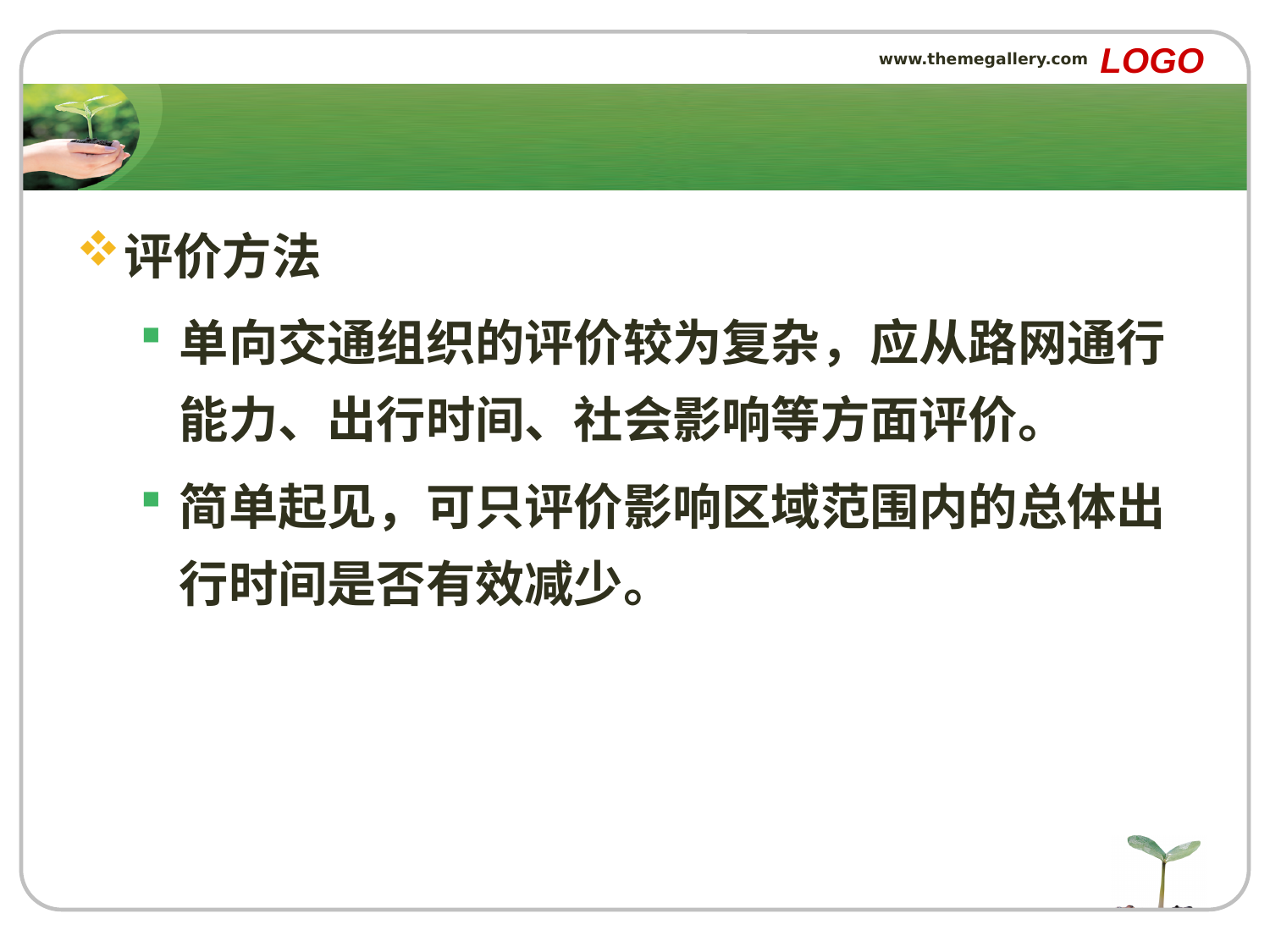

LOGO
www.themegallery.com
#
评价方法
单向交通组织的评价较为复杂，应从路网通行能力、出行时间、社会影响等方面评价。
简单起见，可只评价影响区域范围内的总体出行时间是否有效减少。